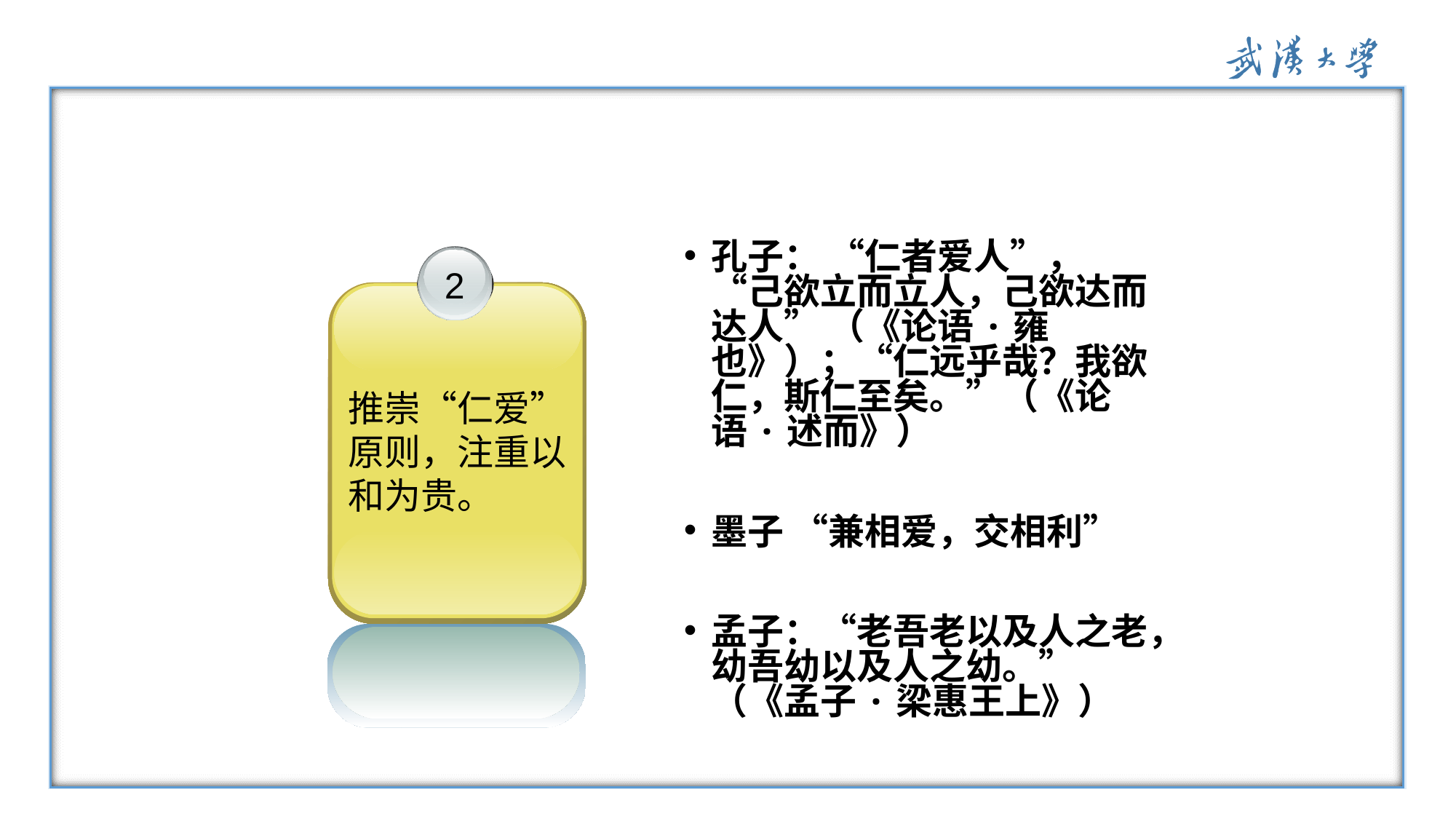

孔子： “仁者爱人”，“己欲立而立人，己欲达而达人” （《论语·雍也》）；“仁远乎哉？我欲仁，斯仁至矣。”（《论语·述而》）

墨子 “兼相爱，交相利”

孟子：“老吾老以及人之老，幼吾幼以及人之幼。” （《孟子·梁惠王上》）

2

推崇“仁爱”原则，注重以和为贵。